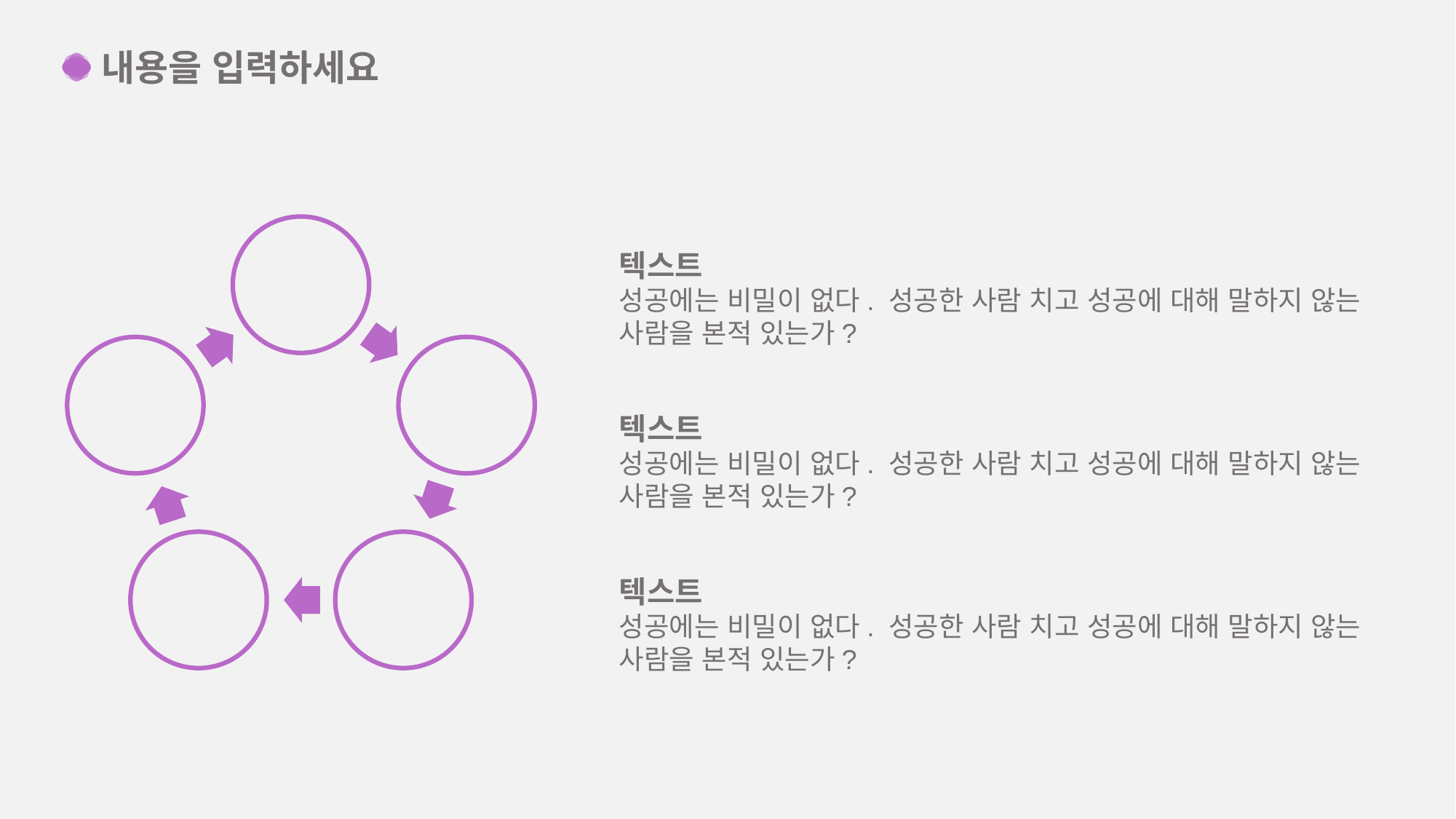

내용을 입력하세요

텍스트
성공에는 비밀이 없다. 성공한 사람 치고 성공에 대해 말하지 않는 사람을 본적 있는가?
텍스트
성공에는 비밀이 없다. 성공한 사람 치고 성공에 대해 말하지 않는 사람을 본적 있는가?
텍스트
성공에는 비밀이 없다. 성공한 사람 치고 성공에 대해 말하지 않는 사람을 본적 있는가?